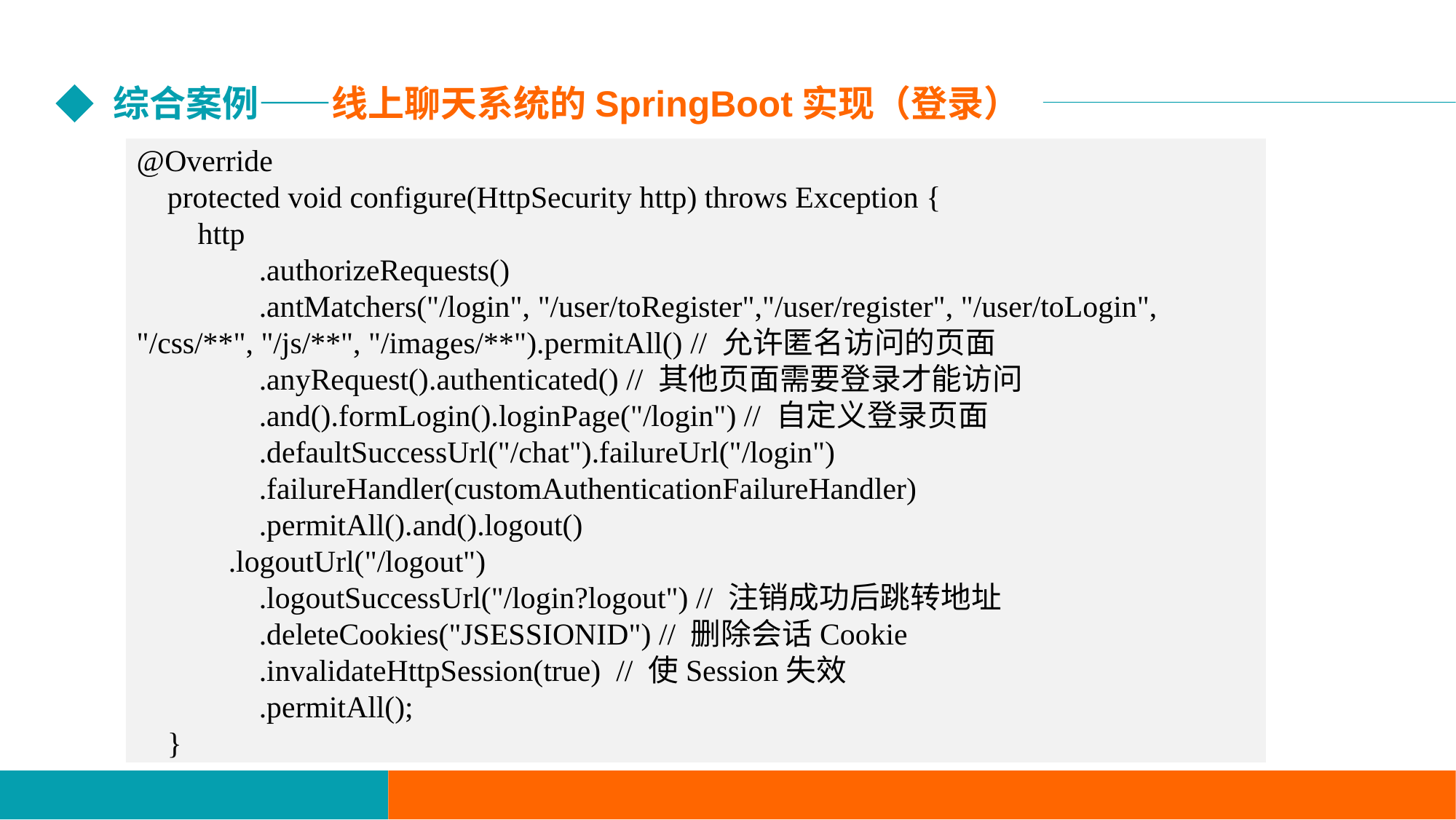

综合案例——线上聊天系统的SpringBoot实现（登录）

@Override
    protected void configure(HttpSecurity http) throws Exception {
        http
                .authorizeRequests()
                .antMatchers("/login", "/user/toRegister","/user/register", "/user/toLogin", "/css/**", "/js/**", "/images/**").permitAll() // 允许匿名访问的页面
                .anyRequest().authenticated() // 其他页面需要登录才能访问
                .and().formLogin().loginPage("/login") // 自定义登录页面
                .defaultSuccessUrl("/chat").failureUrl("/login")
                .failureHandler(customAuthenticationFailureHandler)
                .permitAll().and().logout()
            .logoutUrl("/logout")
                .logoutSuccessUrl("/login?logout") // 注销成功后跳转地址
                .deleteCookies("JSESSIONID") // 删除会话Cookie
                .invalidateHttpSession(true)  // 使Session失效
                .permitAll();
    }